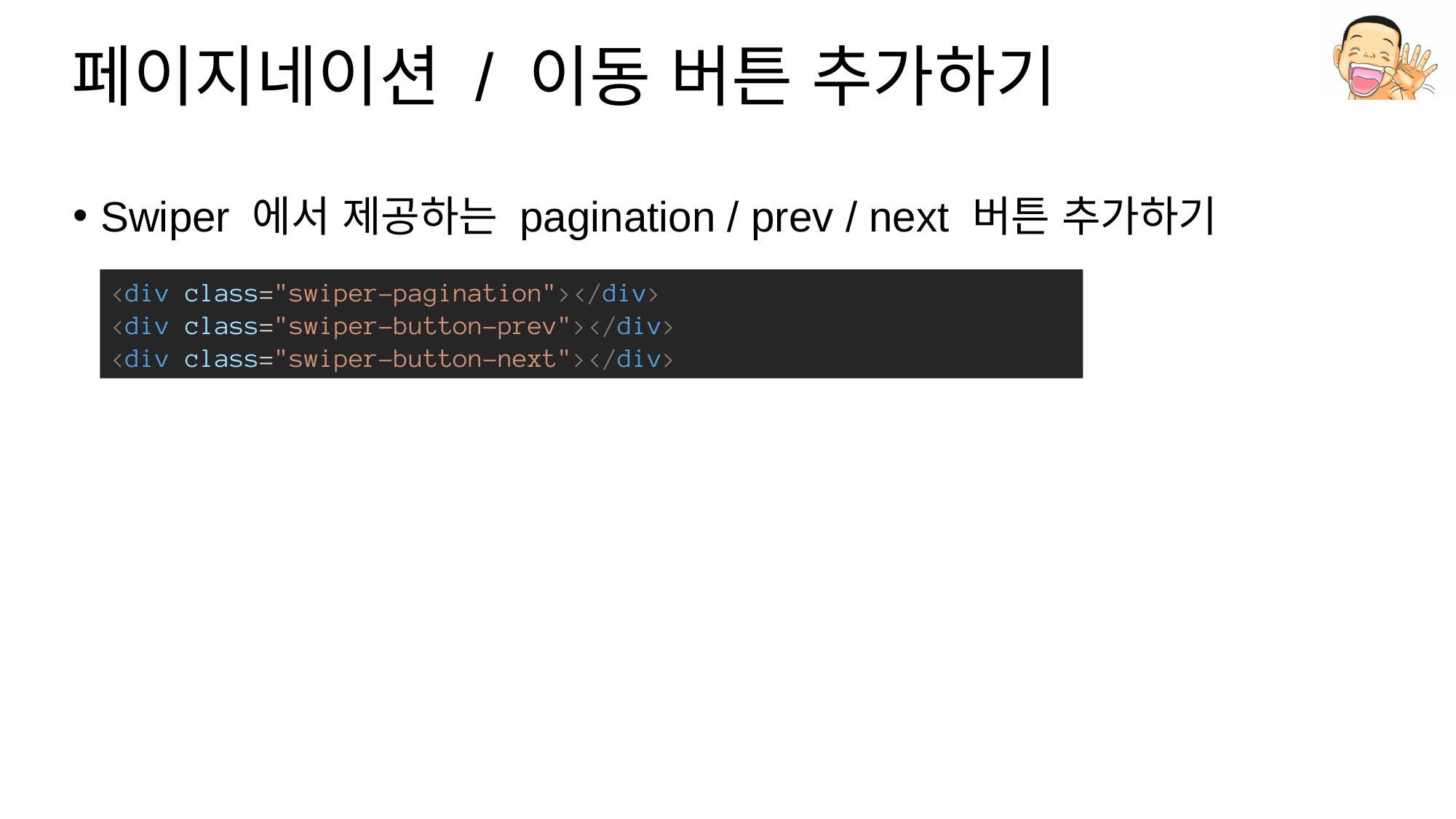

# 페이지네이션 / 이동 버튼 추가하기
Swiper 에서 제공하는 pagination / prev / next 버튼 추가하기
<div class="swiper-pagination"></div>
<div class="swiper-button-prev"></div>
<div class="swiper-button-next"></div>